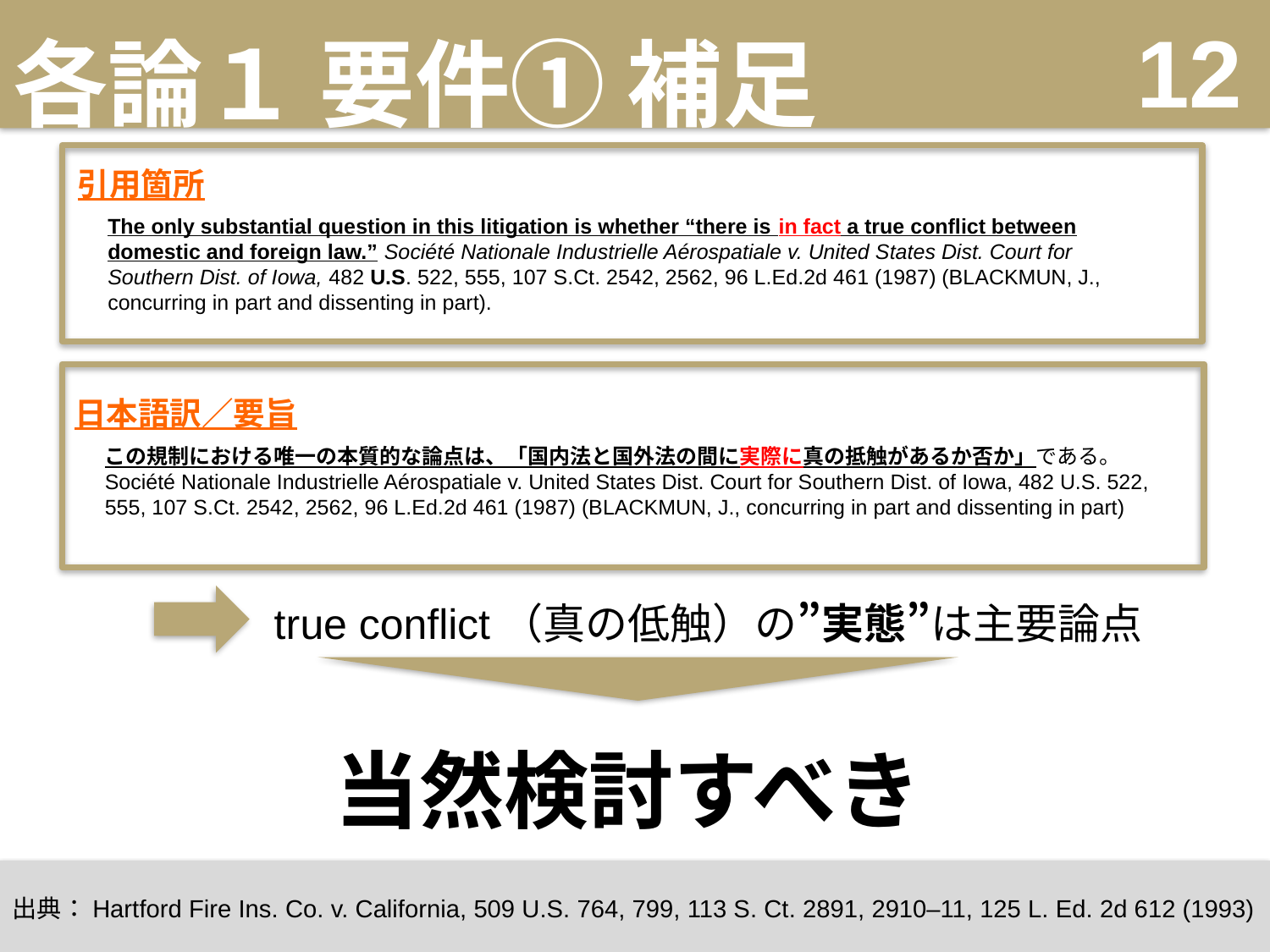

# 各論１ 要件① 補足
12

引用箇所
The only substantial question in this litigation is whether “there is in fact a true conflict between domestic and foreign law.” Société Nationale Industrielle Aérospatiale v. United States Dist. Court for Southern Dist. of Iowa, 482 U.S. 522, 555, 107 S.Ct. 2542, 2562, 96 L.Ed.2d 461 (1987) (BLACKMUN, J., concurring in part and dissenting in part).

日本語訳／要旨
この規制における唯一の本質的な論点は、「国内法と国外法の間に実際に真の抵触があるか否か」である。
Société Nationale Industrielle Aérospatiale v. United States Dist. Court for Southern Dist. of Iowa, 482 U.S. 522, 555, 107 S.Ct. 2542, 2562, 96 L.Ed.2d 461 (1987) (BLACKMUN, J., concurring in part and dissenting in part)

true conflict（真の低触）の”実態”は主要論点

当然検討すべき
出典：Hartford Fire Ins. Co. v. California, 509 U.S. 764, 799, 113 S. Ct. 2891, 2910–11, 125 L. Ed. 2d 612 (1993)